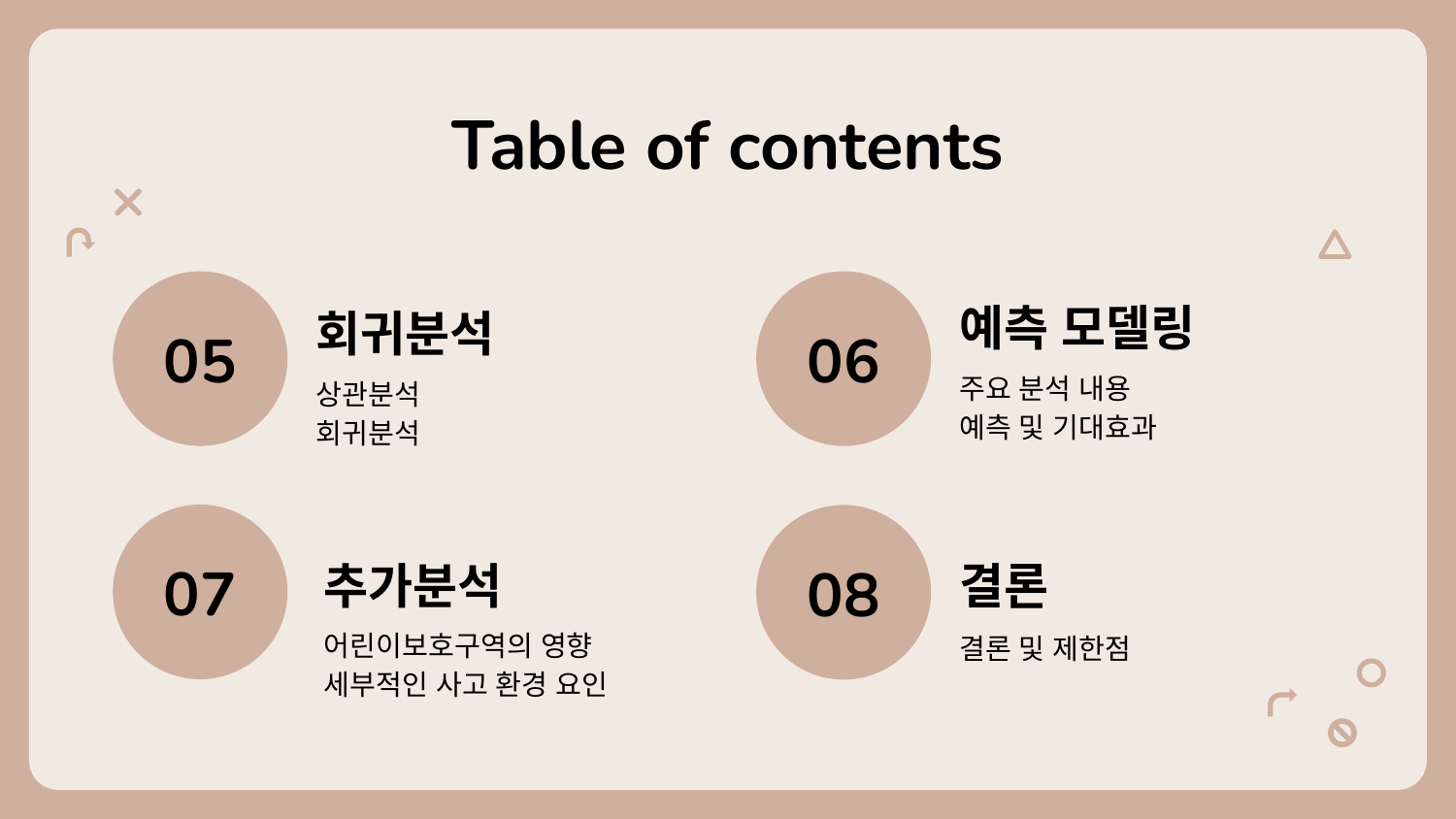

# Table of contents

예측 모델링
06
05
회귀분석
주요 분석 내용
예측 및 기대효과
상관분석
회귀분석

07
08
추가분석
결론
어린이보호구역의 영향
세부적인 사고 환경 요인
결론 및 제한점